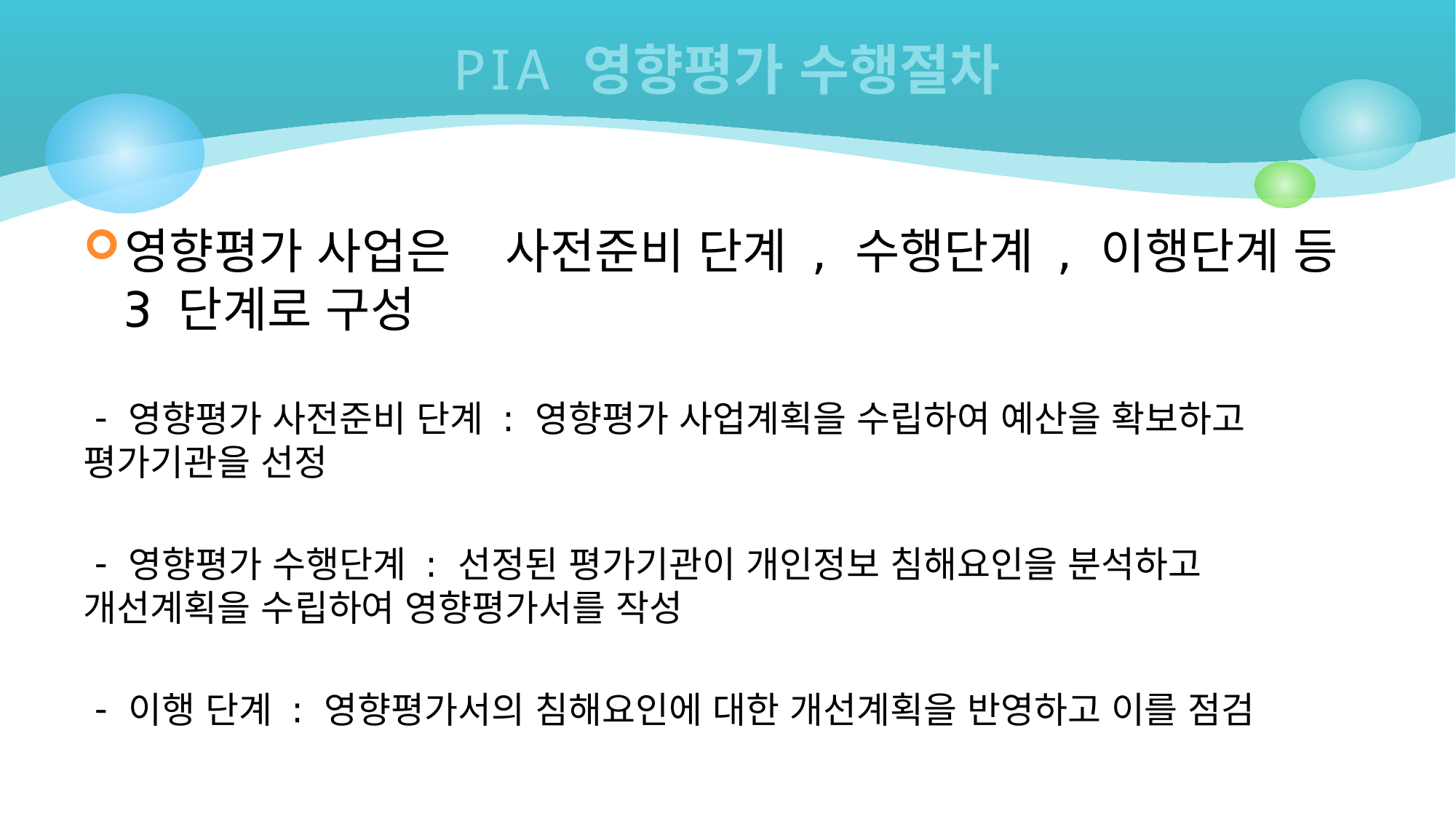

# PIA 영향평가 수행절차
영향평가 사업은    사전준비 단계 , 수행단계 , 이행단계 등 3 단계로 구성

 - 영향평가 사전준비 단계 : 영향평가 사업계획을 수립하여 예산을 확보하고 평가기관을 선정

 - 영향평가 수행단계 : 선정된 평가기관이 개인정보 침해요인을 분석하고 개선계획을 수립하여 영향평가서를 작성

 - 이행 단계 : 영향평가서의 침해요인에 대한 개선계획을 반영하고 이를 점검